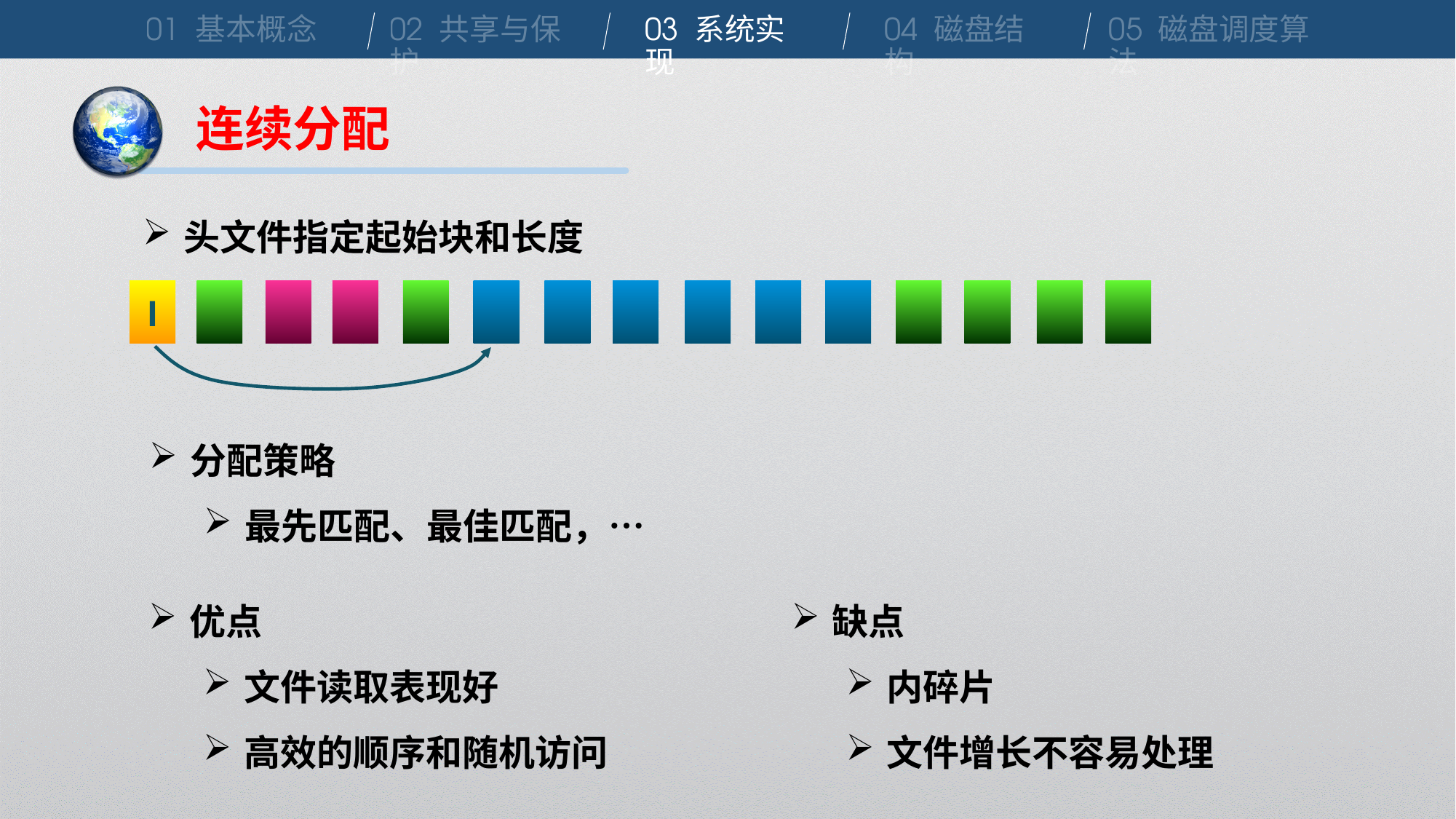

01 基本概念
02 共享与保护
03 系统实现
04 磁盘结构
05 磁盘调度算法
连续分配
头文件指定起始块和长度
I

分配策略
最先匹配、最佳匹配，…
优点
文件读取表现好
高效的顺序和随机访问
缺点
内碎片
文件增长不容易处理